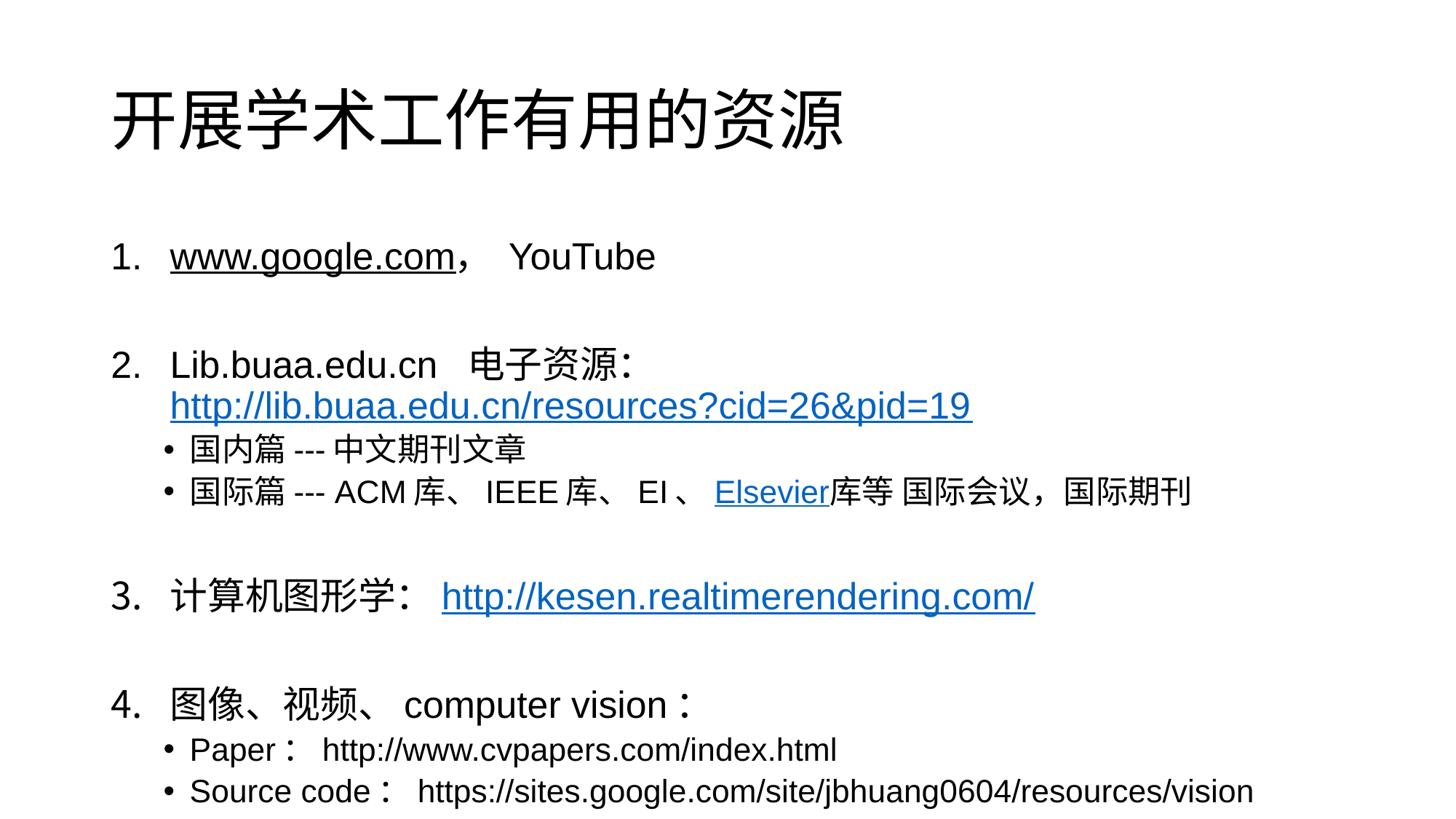

# 开展学术工作有用的资源

www.google.com， YouTube

Lib.buaa.edu.cn  电子资源： http://lib.buaa.edu.cn/resources?cid=26&pid=19
国内篇---中文期刊文章
国际篇--- ACM库、IEEE库、EI、Elsevier库等 国际会议，国际期刊

计算机图形学：http://kesen.realtimerendering.com/

图像、视频、computer vision：
Paper：http://www.cvpapers.com/index.html
Source code：https://sites.google.com/site/jbhuang0604/resources/vision